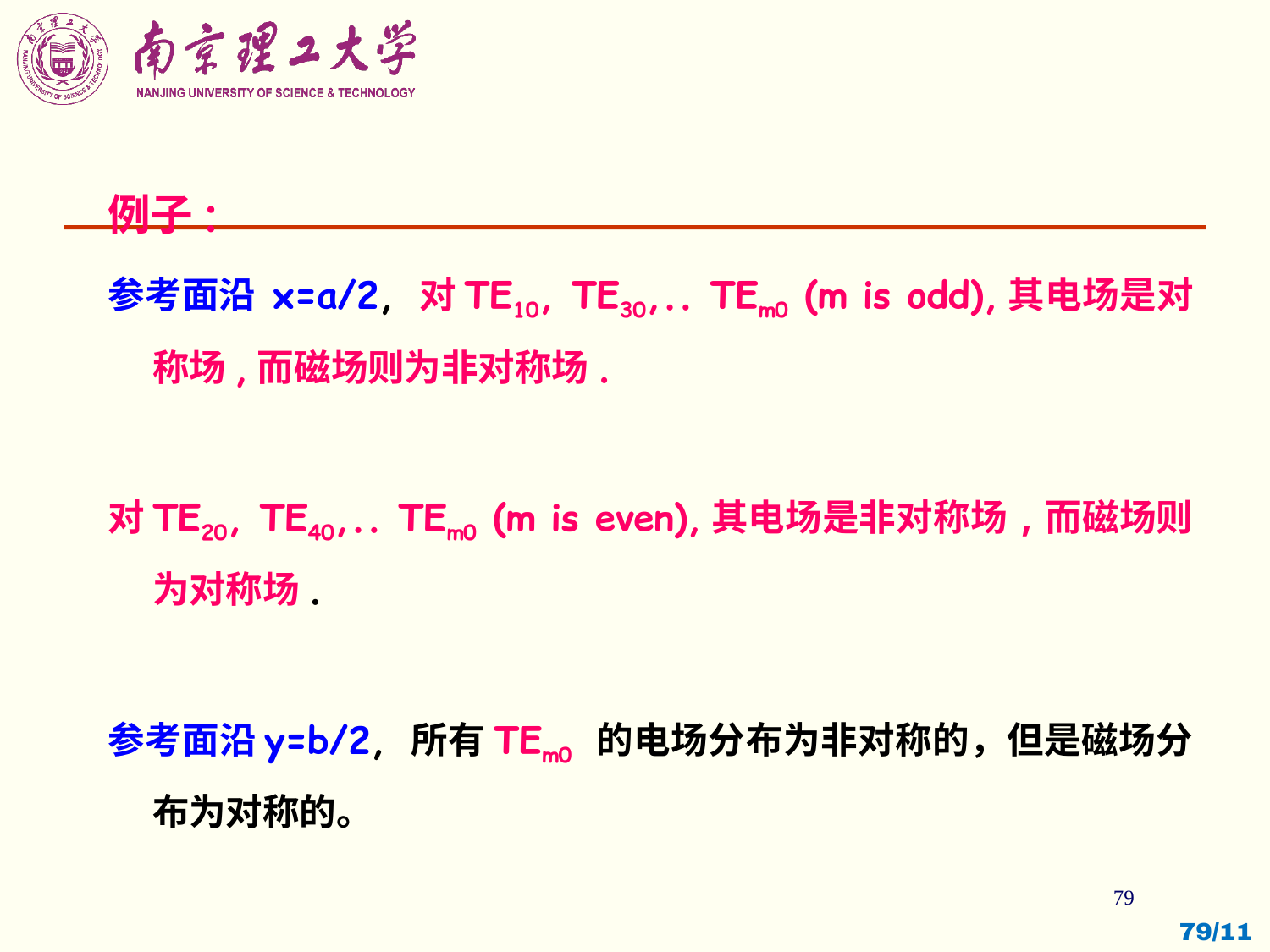

例子:
参考面沿 x=a/2, 对TE10, TE30,.. TEm0 (m is odd),其电场是对称场,而磁场则为非对称场.

对TE20, TE40,.. TEm0 (m is even),其电场是非对称场,而磁场则为对称场.

参考面沿y=b/2, 所有TEm0 的电场分布为非对称的，但是磁场分布为对称的。

79/11